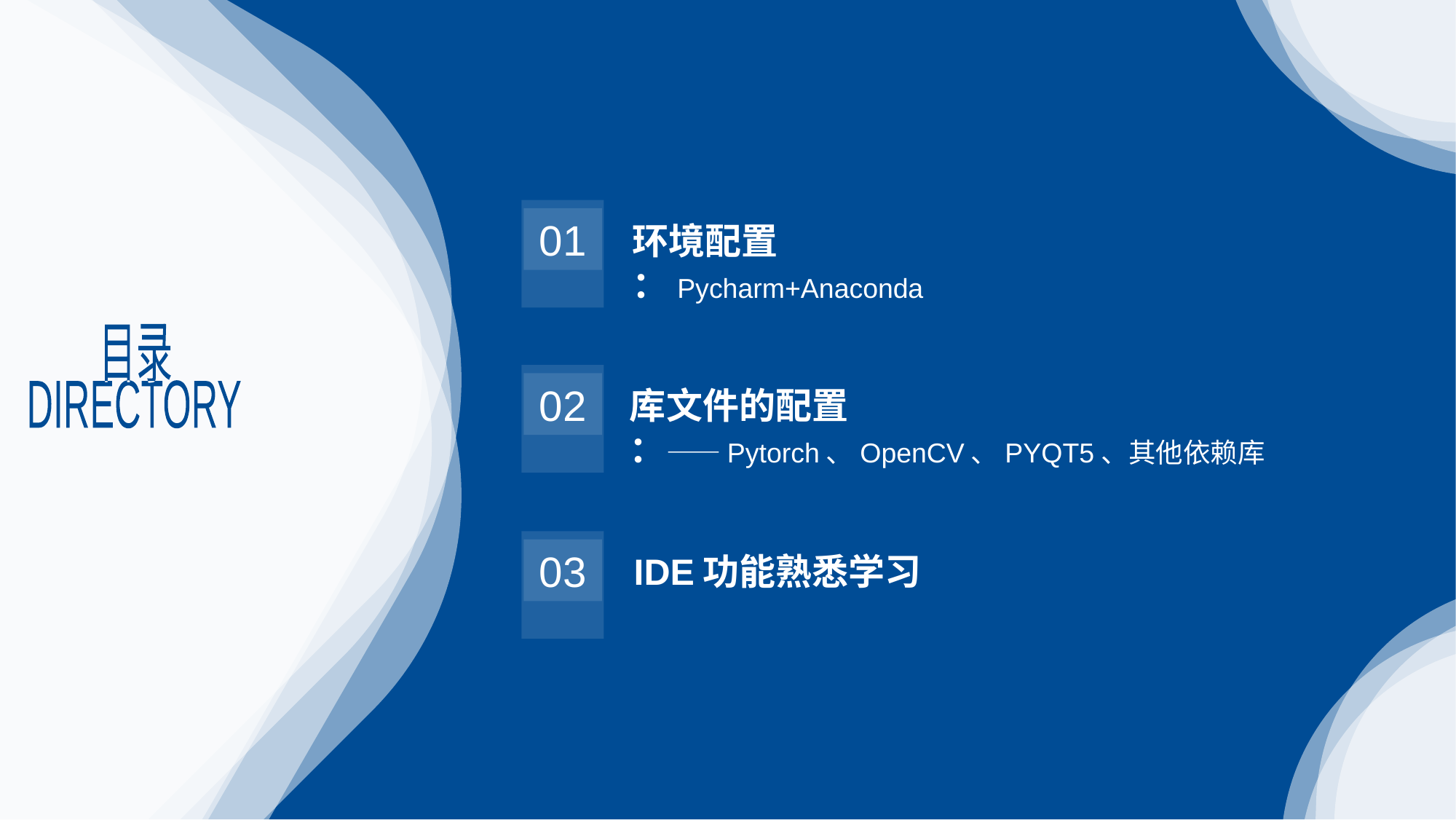

01
环境配置
：Pycharm+Anaconda

02
库文件的配置
：——Pytorch、OpenCV、PYQT5、其他依赖库

03
IDE功能熟悉学习
目录
DIRECTORY